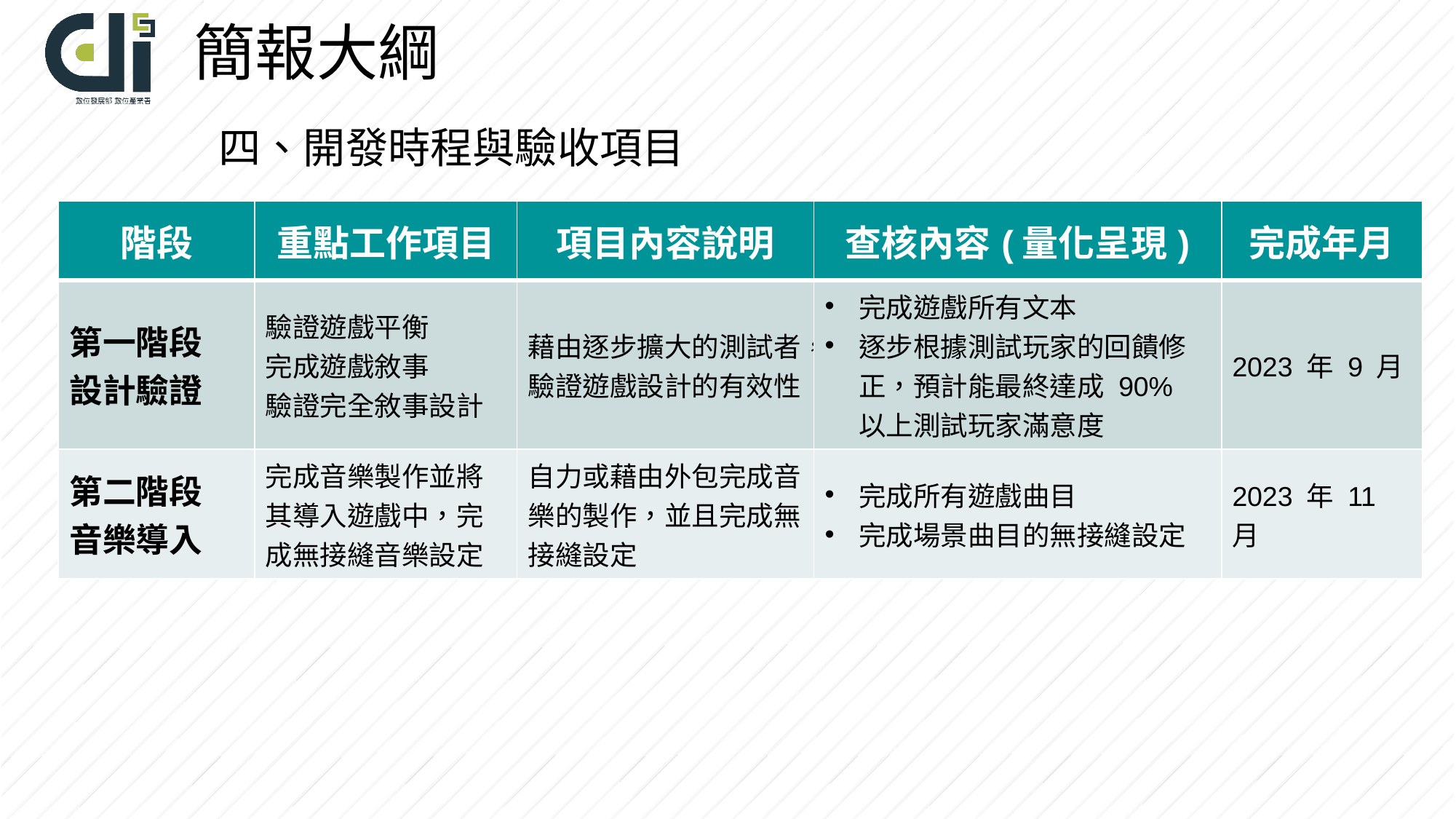

# 簡報大綱
四、開發時程與驗收項目
| 階段 | 重點工作項目 | 項目內容說明 | 查核內容(量化呈現) | 完成年月 |
| --- | --- | --- | --- | --- |
| 第一階段 設計驗證 | 驗證遊戲平衡 完成遊戲敘事 驗證完全敘事設計 | 藉由逐步擴大的測試者，驗證遊戲設計的有效性 | 完成遊戲所有文本 逐步根據測試玩家的回饋修正，預計能最終達成 90% 以上測試玩家滿意度 | 2023 年 9 月 |
| 第二階段 音樂導入 | 完成音樂製作並將其導入遊戲中，完成無接縫音樂設定 | 自力或藉由外包完成音樂的製作，並且完成無接縫設定 | 完成所有遊戲曲目 完成場景曲目的無接縫設定 | 2023 年 11 月 |